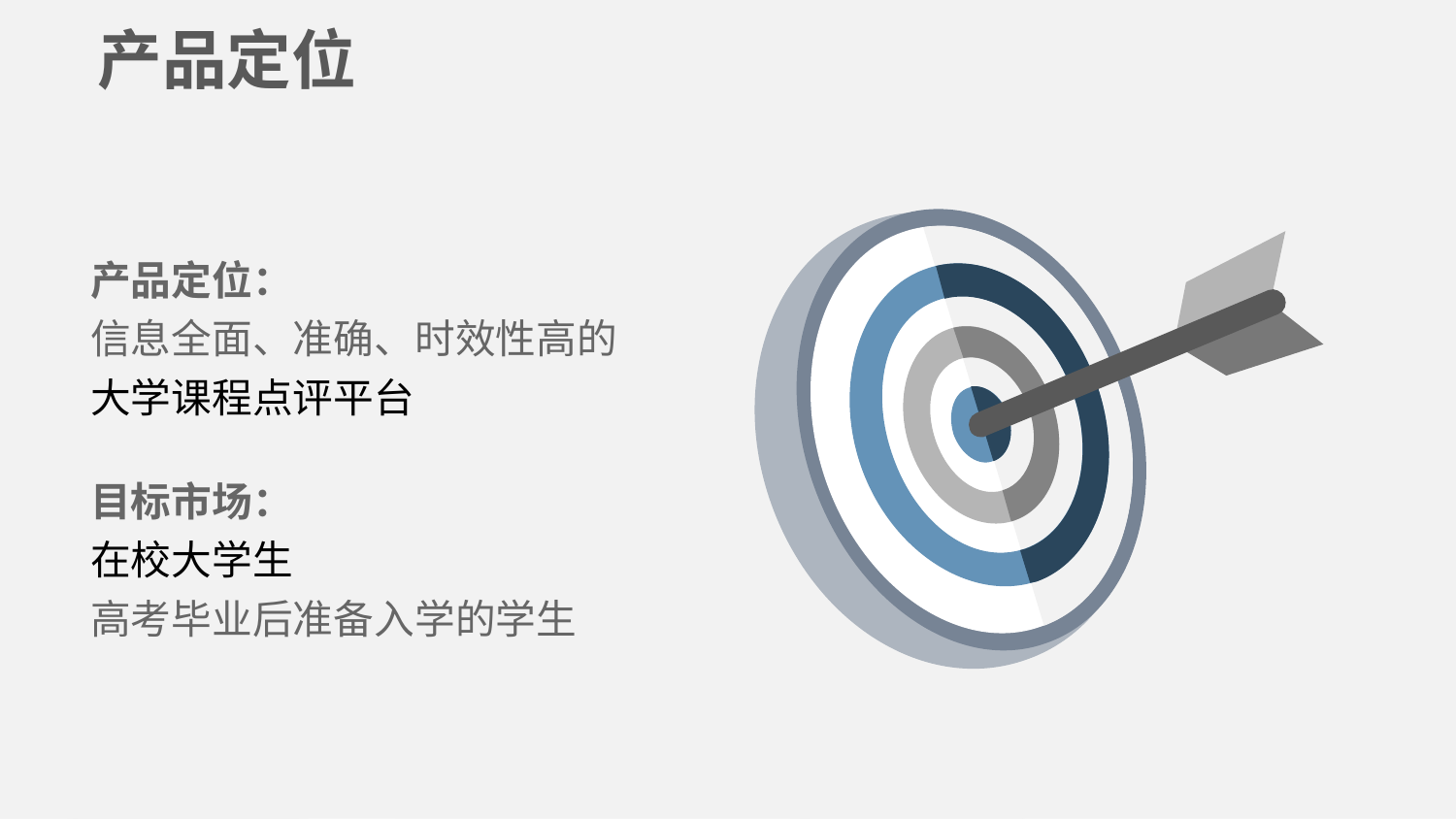

产品定位

产品定位：
信息全面、准确、时效性高的
大学课程点评平台

目标市场：
在校大学生
高考毕业后准备入学的学生